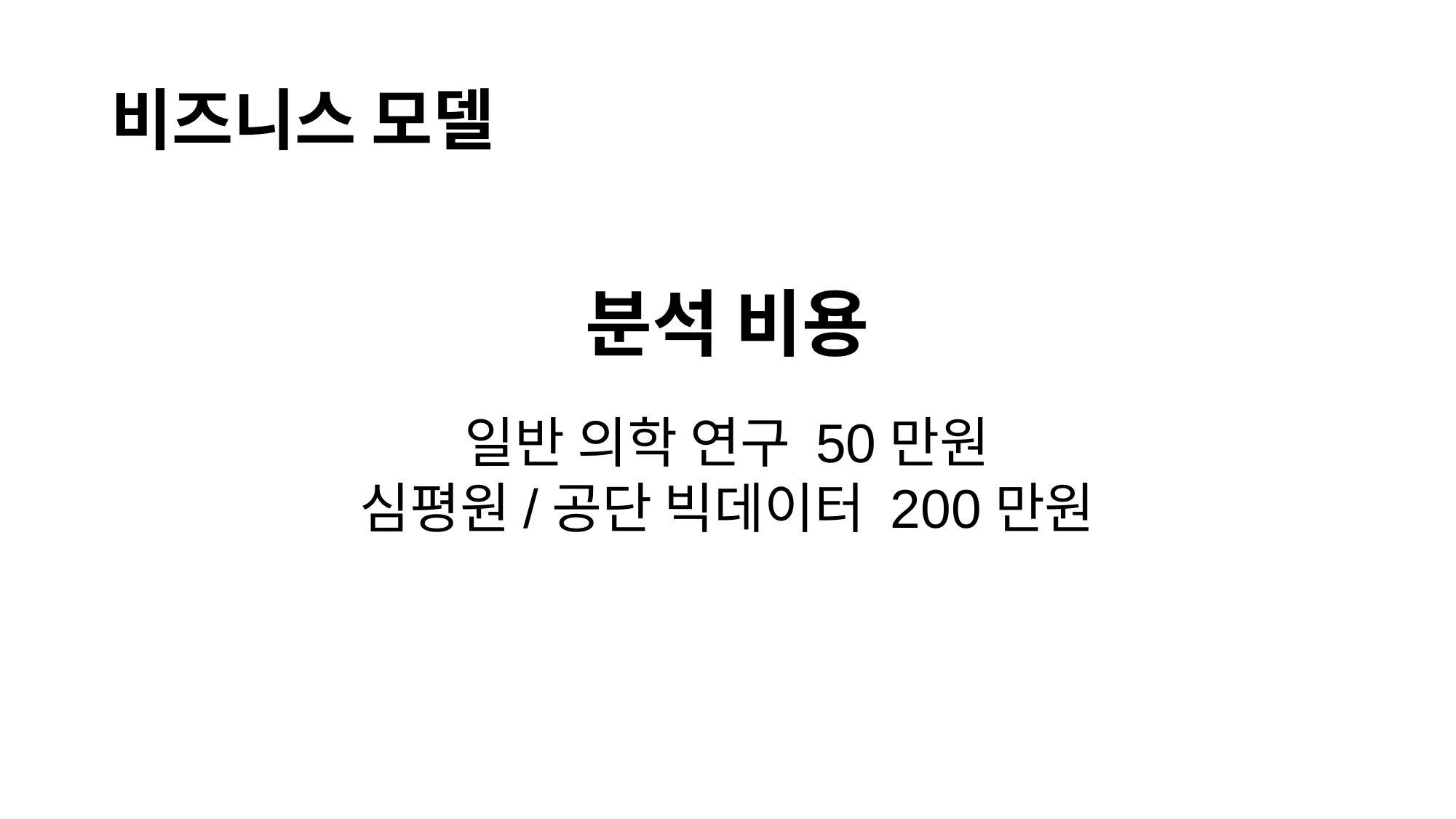

비즈니스 모델
분석 비용
일반 의학 연구 50만원
심평원/공단 빅데이터 200만원